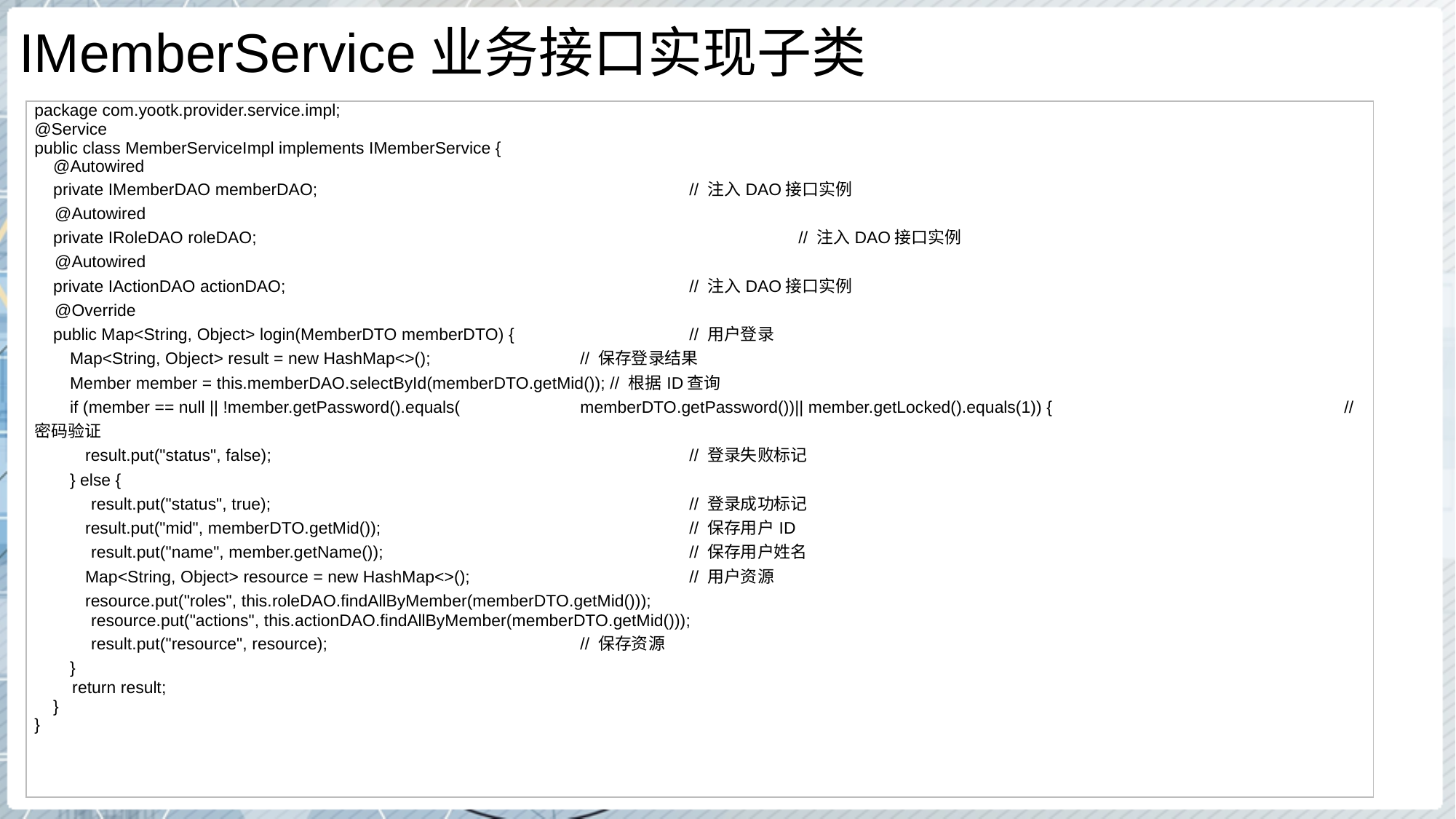

# IMemberService业务接口实现子类
| package com.yootk.provider.service.impl; @Service public class MemberServiceImpl implements IMemberService { @Autowired private IMemberDAO memberDAO; // 注入DAO接口实例 @Autowired private IRoleDAO roleDAO; // 注入DAO接口实例 @Autowired private IActionDAO actionDAO; // 注入DAO接口实例 @Override public Map<String, Object> login(MemberDTO memberDTO) { // 用户登录 Map<String, Object> result = new HashMap<>(); // 保存登录结果 Member member = this.memberDAO.selectById(memberDTO.getMid()); // 根据ID查询 if (member == null || !member.getPassword().equals( memberDTO.getPassword())|| member.getLocked().equals(1)) { // 密码验证 result.put("status", false); // 登录失败标记 } else { result.put("status", true); // 登录成功标记 result.put("mid", memberDTO.getMid()); // 保存用户ID result.put("name", member.getName()); // 保存用户姓名 Map<String, Object> resource = new HashMap<>(); // 用户资源 resource.put("roles", this.roleDAO.findAllByMember(memberDTO.getMid())); resource.put("actions", this.actionDAO.findAllByMember(memberDTO.getMid())); result.put("resource", resource); // 保存资源 } return result; } } |
| --- |